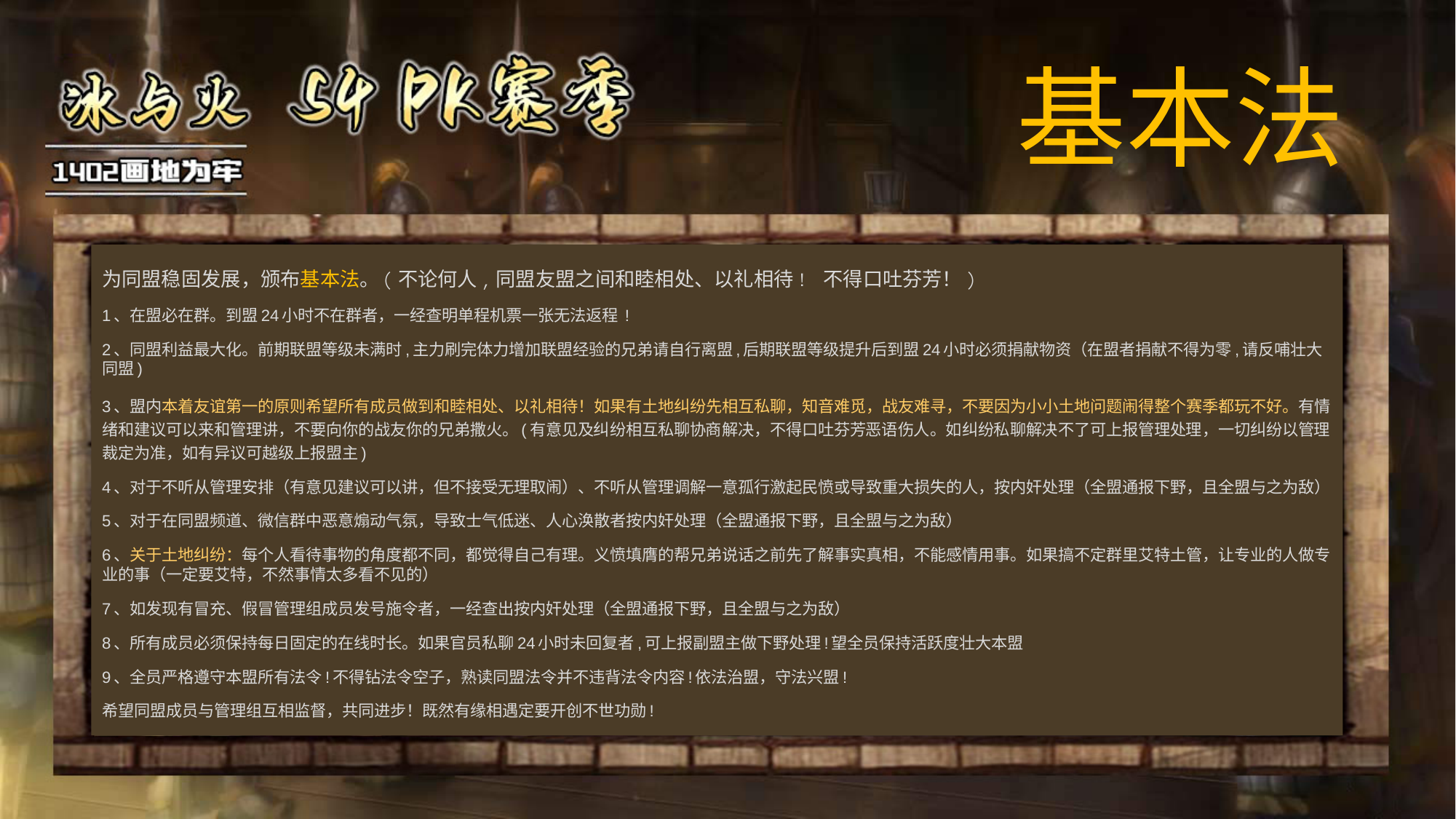

# 基本法
为同盟稳固发展，颁布基本法。(不论何人,同盟友盟之间和睦相处、以礼相待! 不得口吐芬芳！)
1、在盟必在群。到盟24小时不在群者，一经查明单程机票一张无法返程 !
2、同盟利益最大化。前期联盟等级未满时,主力刷完体力增加联盟经验的兄弟请自行离盟,后期联盟等级提升后到盟24小时必须捐献物资（在盟者捐献不得为零,请反哺壮大同盟)
3、盟内本着友谊第一的原则希望所有成员做到和睦相处、以礼相待！如果有土地纠纷先相互私聊，知音难觅，战友难寻，不要因为小小土地问题闹得整个赛季都玩不好。有情绪和建议可以来和管理讲，不要向你的战友你的兄弟撒火。(有意见及纠纷相互私聊协商解决，不得口吐芬芳恶语伤人。如纠纷私聊解决不了可上报管理处理，一切纠纷以管理裁定为准，如有异议可越级上报盟主)
4、对于不听从管理安排（有意见建议可以讲，但不接受无理取闹）、不听从管理调解一意孤行激起民愤或导致重大损失的人，按内奸处理（全盟通报下野，且全盟与之为敌）
5、对于在同盟频道、微信群中恶意煽动气氛，导致士气低迷、人心涣散者按内奸处理（全盟通报下野，且全盟与之为敌）
6、关于土地纠纷：每个人看待事物的角度都不同，都觉得自己有理。义愤填膺的帮兄弟说话之前先了解事实真相，不能感情用事。如果搞不定群里艾特土管，让专业的人做专业的事（一定要艾特，不然事情太多看不见的）
7、如发现有冒充、假冒管理组成员发号施令者，一经查出按内奸处理（全盟通报下野，且全盟与之为敌）
8、所有成员必须保持每日固定的在线时长。如果官员私聊24小时未回复者,可上报副盟主做下野处理!望全员保持活跃度壮大本盟
9、全员严格遵守本盟所有法令!不得钻法令空子，熟读同盟法令并不违背法令内容!依法治盟，守法兴盟!
希望同盟成员与管理组互相监督，共同进步！既然有缘相遇定要开创不世功勋!